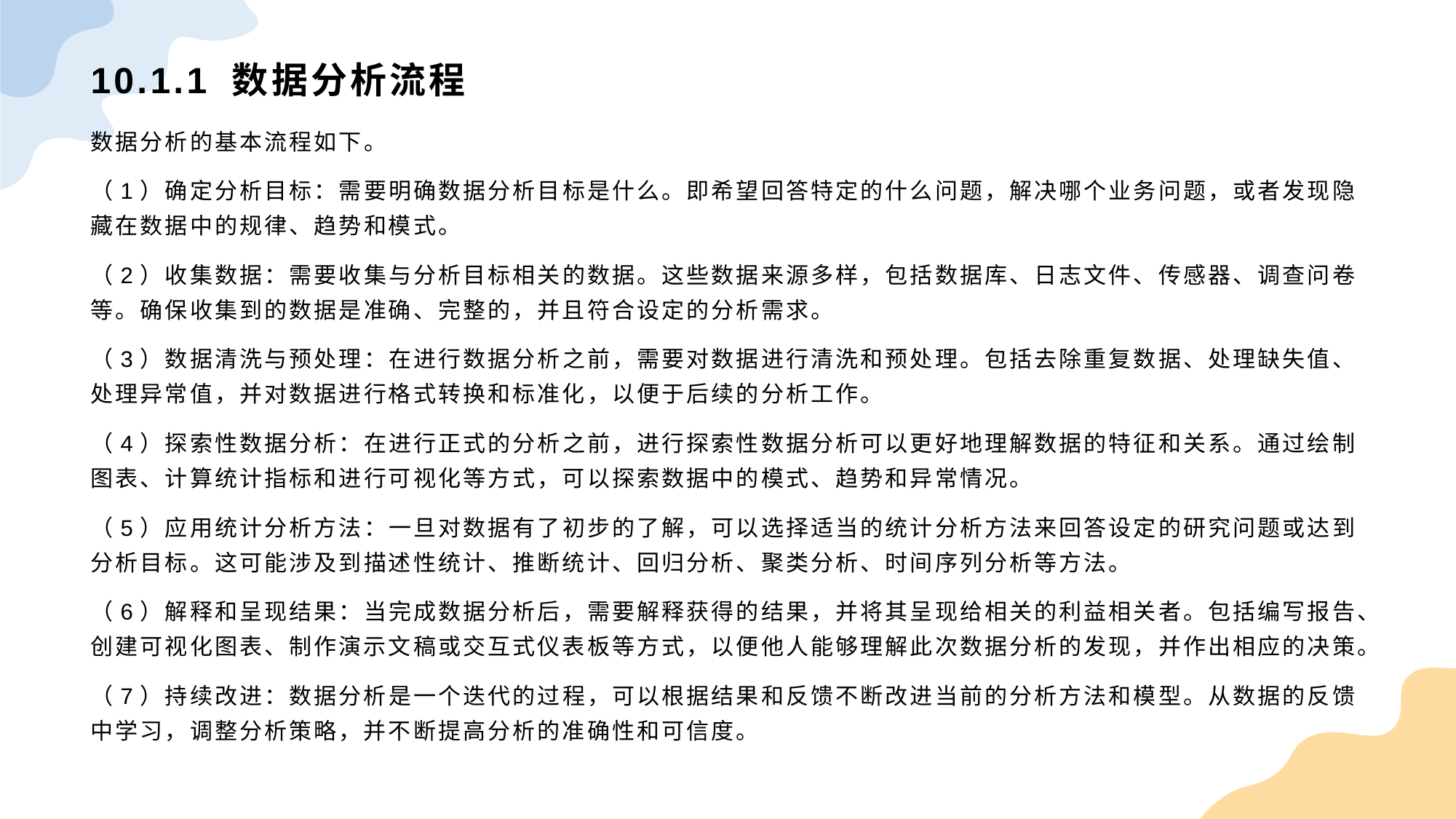

# 10.1.1 数据分析流程
数据分析的基本流程如下。
（1）确定分析目标：需要明确数据分析目标是什么。即希望回答特定的什么问题，解决哪个业务问题，或者发现隐藏在数据中的规律、趋势和模式。
（2）收集数据：需要收集与分析目标相关的数据。这些数据来源多样，包括数据库、日志文件、传感器、调查问卷等。确保收集到的数据是准确、完整的，并且符合设定的分析需求。
（3）数据清洗与预处理：在进行数据分析之前，需要对数据进行清洗和预处理。包括去除重复数据、处理缺失值、处理异常值，并对数据进行格式转换和标准化，以便于后续的分析工作。
（4）探索性数据分析：在进行正式的分析之前，进行探索性数据分析可以更好地理解数据的特征和关系。通过绘制图表、计算统计指标和进行可视化等方式，可以探索数据中的模式、趋势和异常情况。
（5）应用统计分析方法：一旦对数据有了初步的了解，可以选择适当的统计分析方法来回答设定的研究问题或达到分析目标。这可能涉及到描述性统计、推断统计、回归分析、聚类分析、时间序列分析等方法。
（6）解释和呈现结果：当完成数据分析后，需要解释获得的结果，并将其呈现给相关的利益相关者。包括编写报告、创建可视化图表、制作演示文稿或交互式仪表板等方式，以便他人能够理解此次数据分析的发现，并作出相应的决策。
（7）持续改进：数据分析是一个迭代的过程，可以根据结果和反馈不断改进当前的分析方法和模型。从数据的反馈中学习，调整分析策略，并不断提高分析的准确性和可信度。